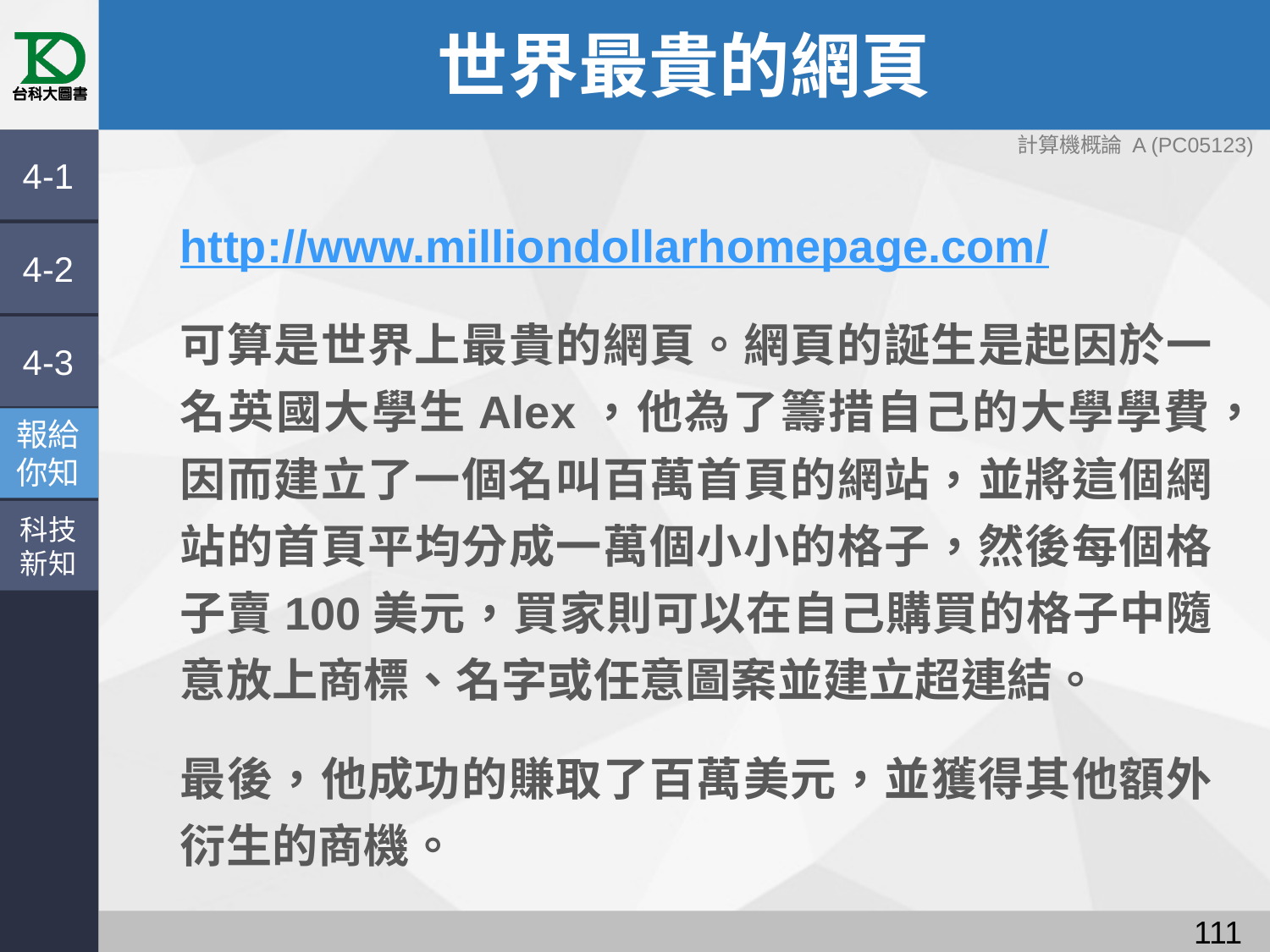

# 世界最貴的網頁
4-1
http://www.milliondollarhomepage.com/
可算是世界上最貴的網頁。網頁的誕生是起因於一名英國大學生Alex，他為了籌措自己的大學學費，因而建立了一個名叫百萬首頁的網站，並將這個網站的首頁平均分成一萬個小小的格子，然後每個格子賣100美元，買家則可以在自己購買的格子中隨意放上商標、名字或任意圖案並建立超連結。
最後，他成功的賺取了百萬美元，並獲得其他額外衍生的商機。
4-2
4-3
報給
你知
科技
新知
111